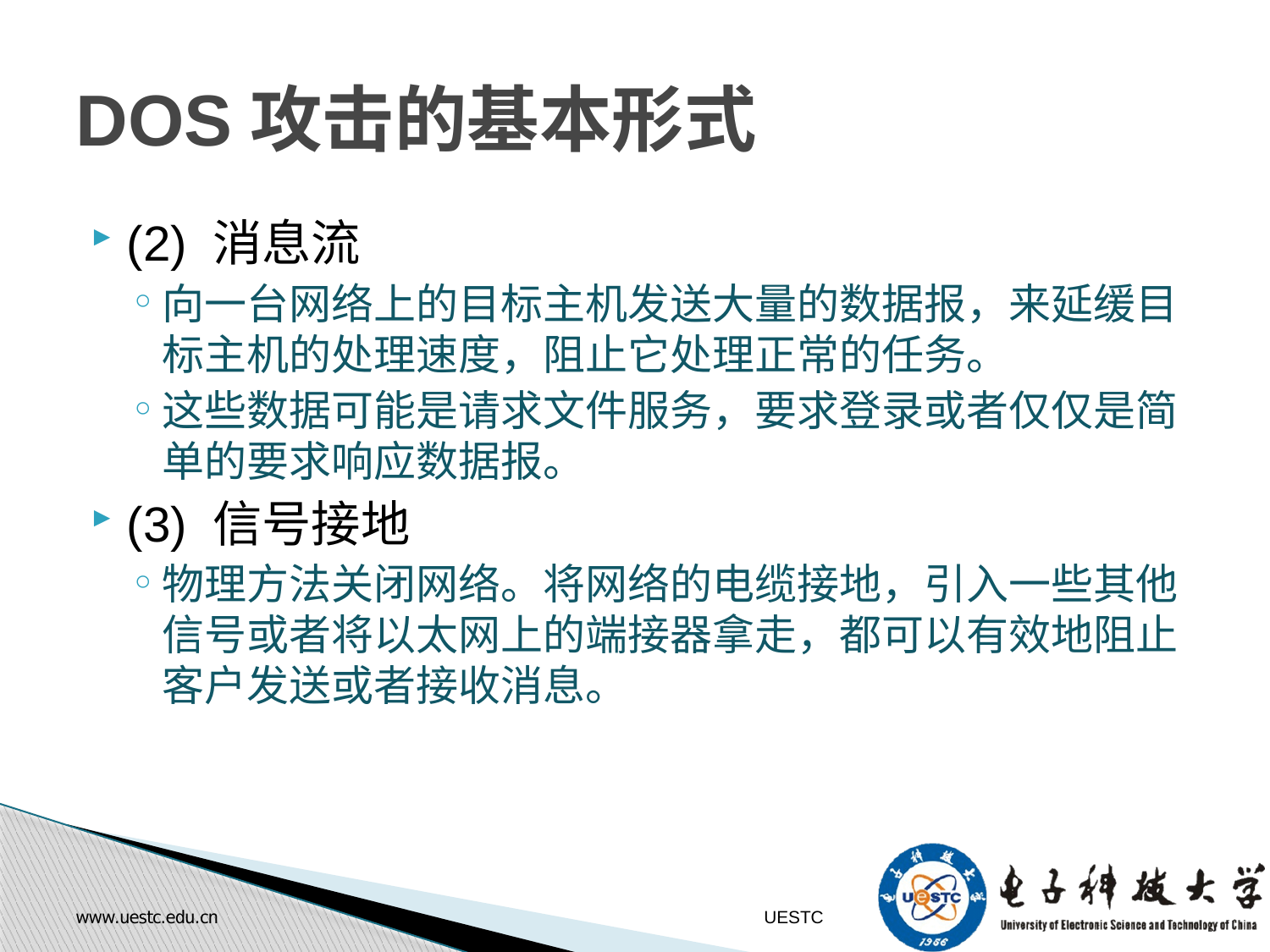

# DOS攻击的基本形式
(2) 消息流
向一台网络上的目标主机发送大量的数据报，来延缓目标主机的处理速度，阻止它处理正常的任务。
这些数据可能是请求文件服务，要求登录或者仅仅是简单的要求响应数据报。
(3) 信号接地
物理方法关闭网络。将网络的电缆接地，引入一些其他信号或者将以太网上的端接器拿走，都可以有效地阻止客户发送或者接收消息。

www.uestc.edu.cn
UESTC